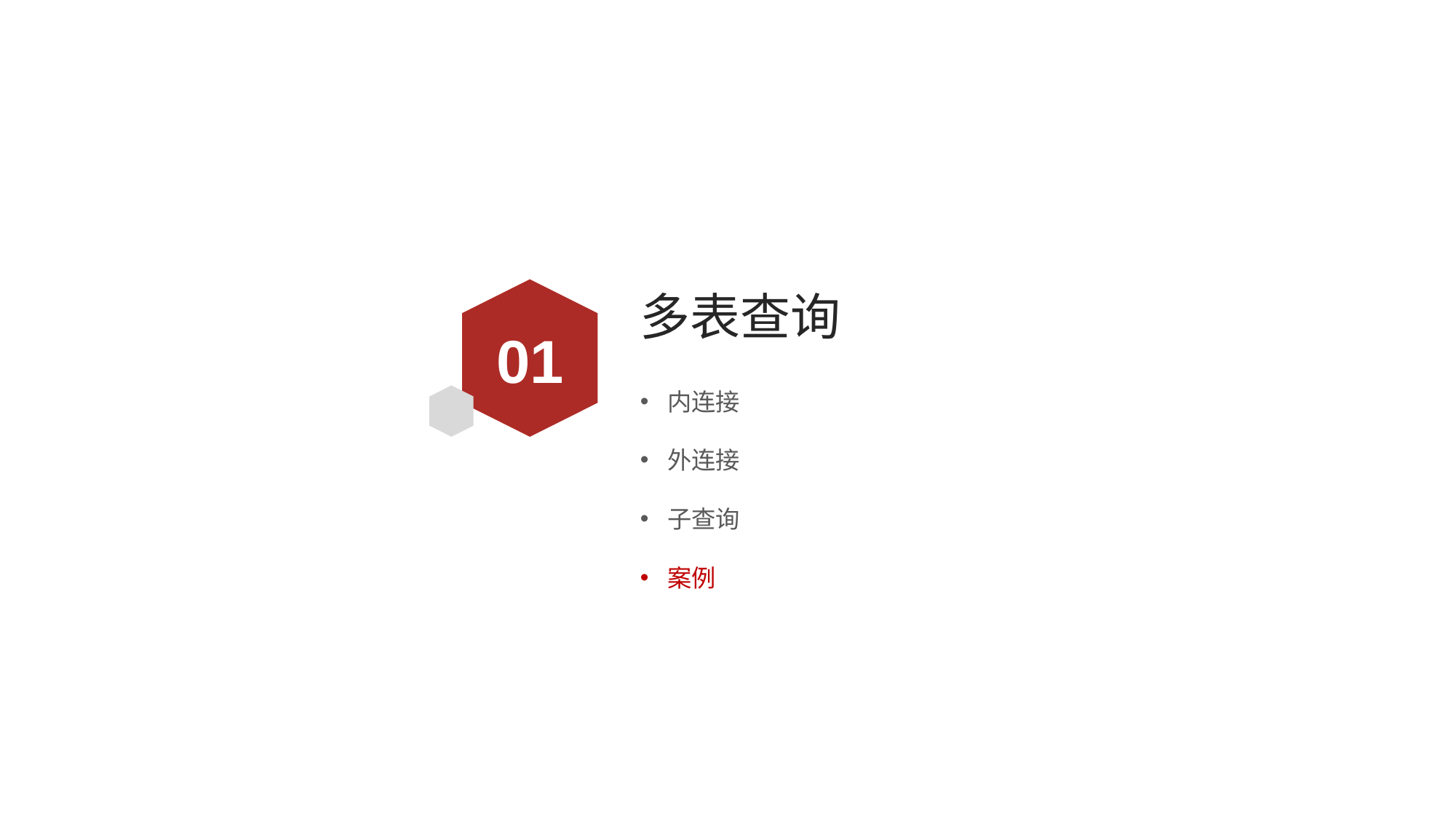

# 多表查询
01
内连接
外连接
子查询
案例